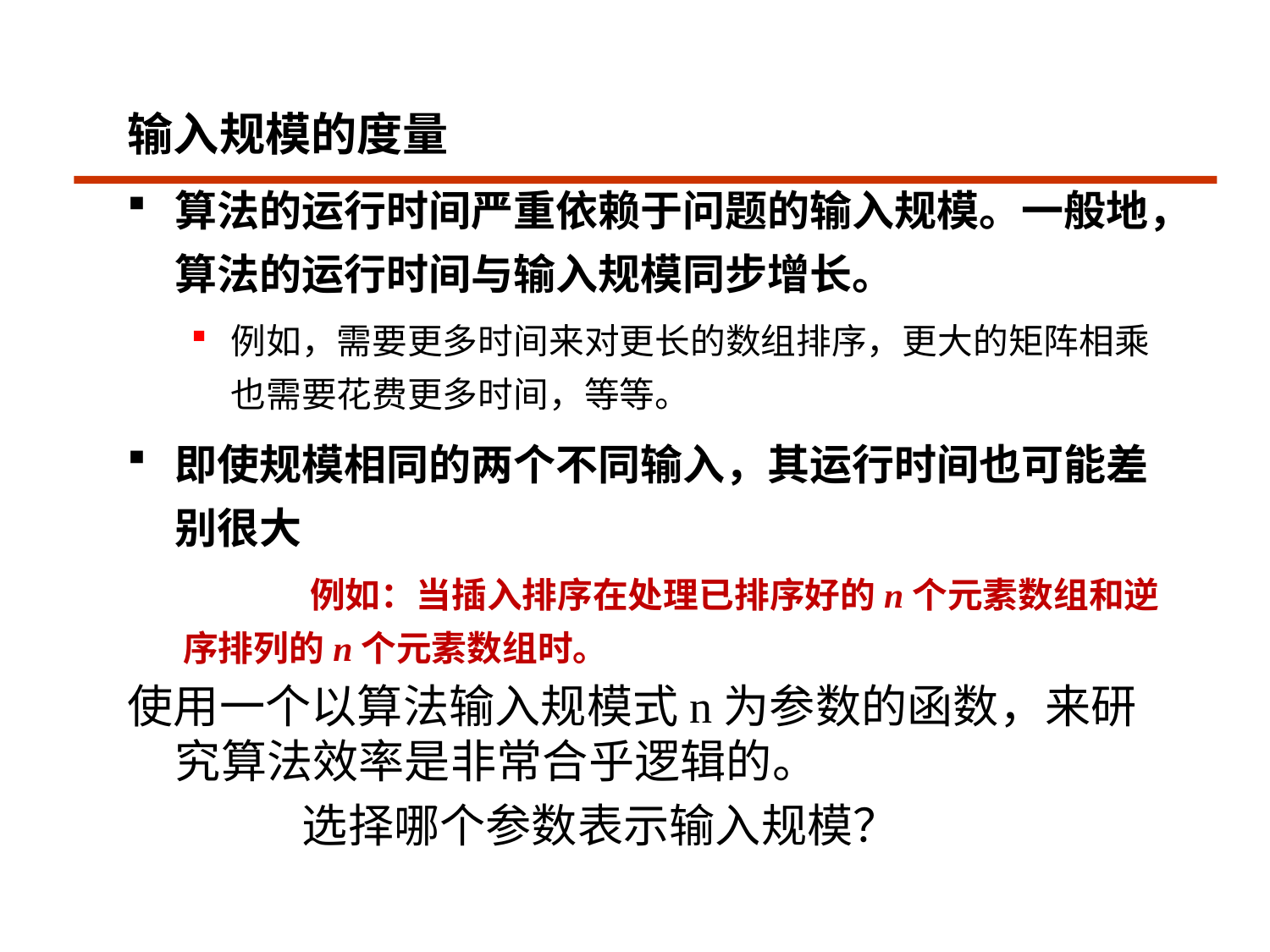

输入规模的度量
算法的运行时间严重依赖于问题的输入规模。一般地，算法的运行时间与输入规模同步增长。
例如，需要更多时间来对更长的数组排序，更大的矩阵相乘也需要花费更多时间，等等。
即使规模相同的两个不同输入，其运行时间也可能差别很大
	例如：当插入排序在处理已排序好的n个元素数组和逆序排列的n个元素数组时。
使用一个以算法输入规模式n为参数的函数，来研究算法效率是非常合乎逻辑的。
   		选择哪个参数表示输入规模？